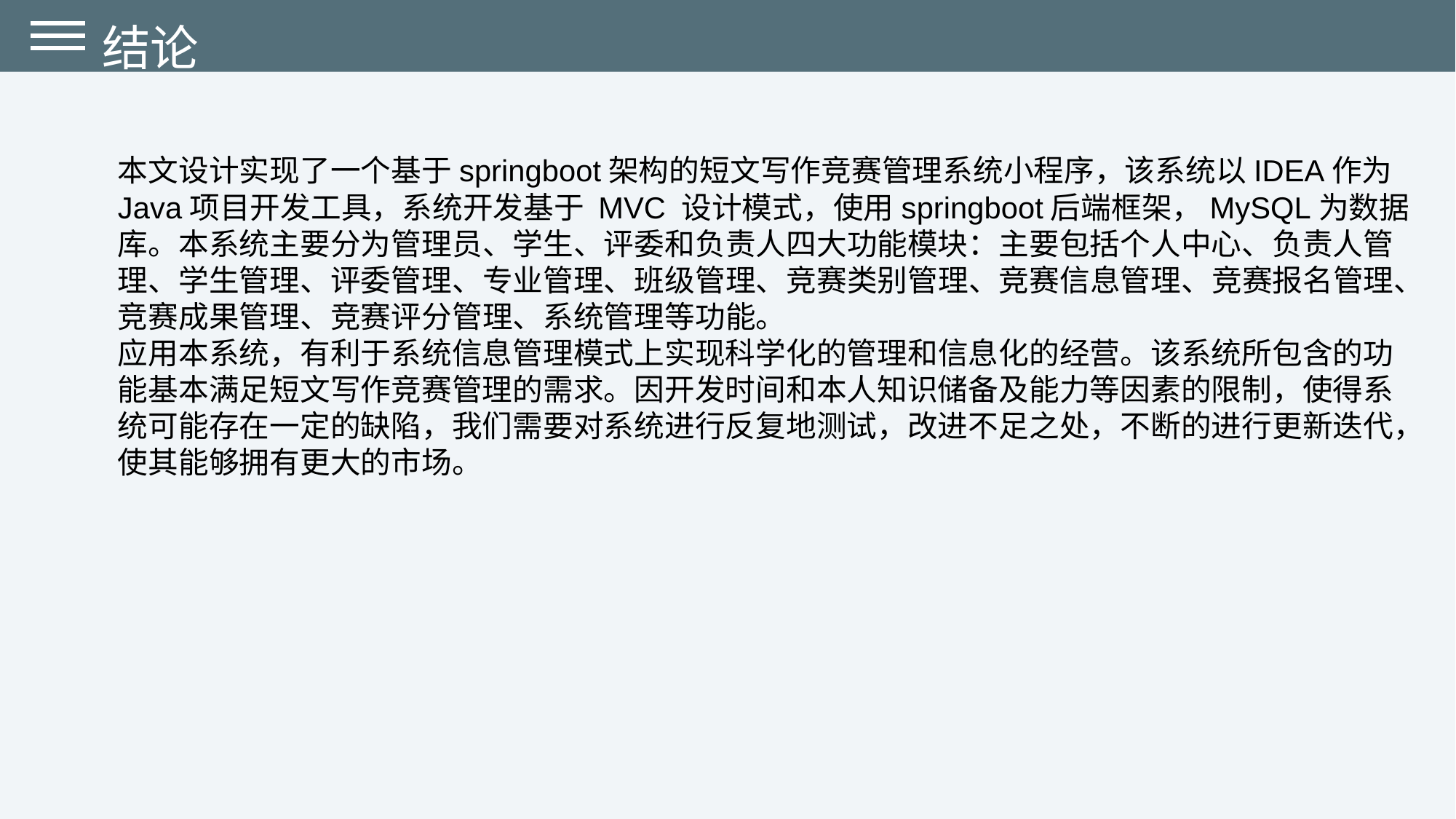

结论

本文设计实现了一个基于springboot架构的短文写作竞赛管理系统小程序，该系统以IDEA作为Java项目开发工具，系统开发基于 MVC 设计模式，使用springboot后端框架，MySQL为数据库。本系统主要分为管理员、学生、评委和负责人四大功能模块：主要包括个人中心、负责人管理、学生管理、评委管理、专业管理、班级管理、竞赛类别管理、竞赛信息管理、竞赛报名管理、竞赛成果管理、竞赛评分管理、系统管理等功能。
应用本系统，有利于系统信息管理模式上实现科学化的管理和信息化的经营。该系统所包含的功能基本满足短文写作竞赛管理的需求。因开发时间和本人知识储备及能力等因素的限制，使得系统可能存在一定的缺陷，我们需要对系统进行反复地测试，改进不足之处，不断的进行更新迭代，使其能够拥有更大的市场。